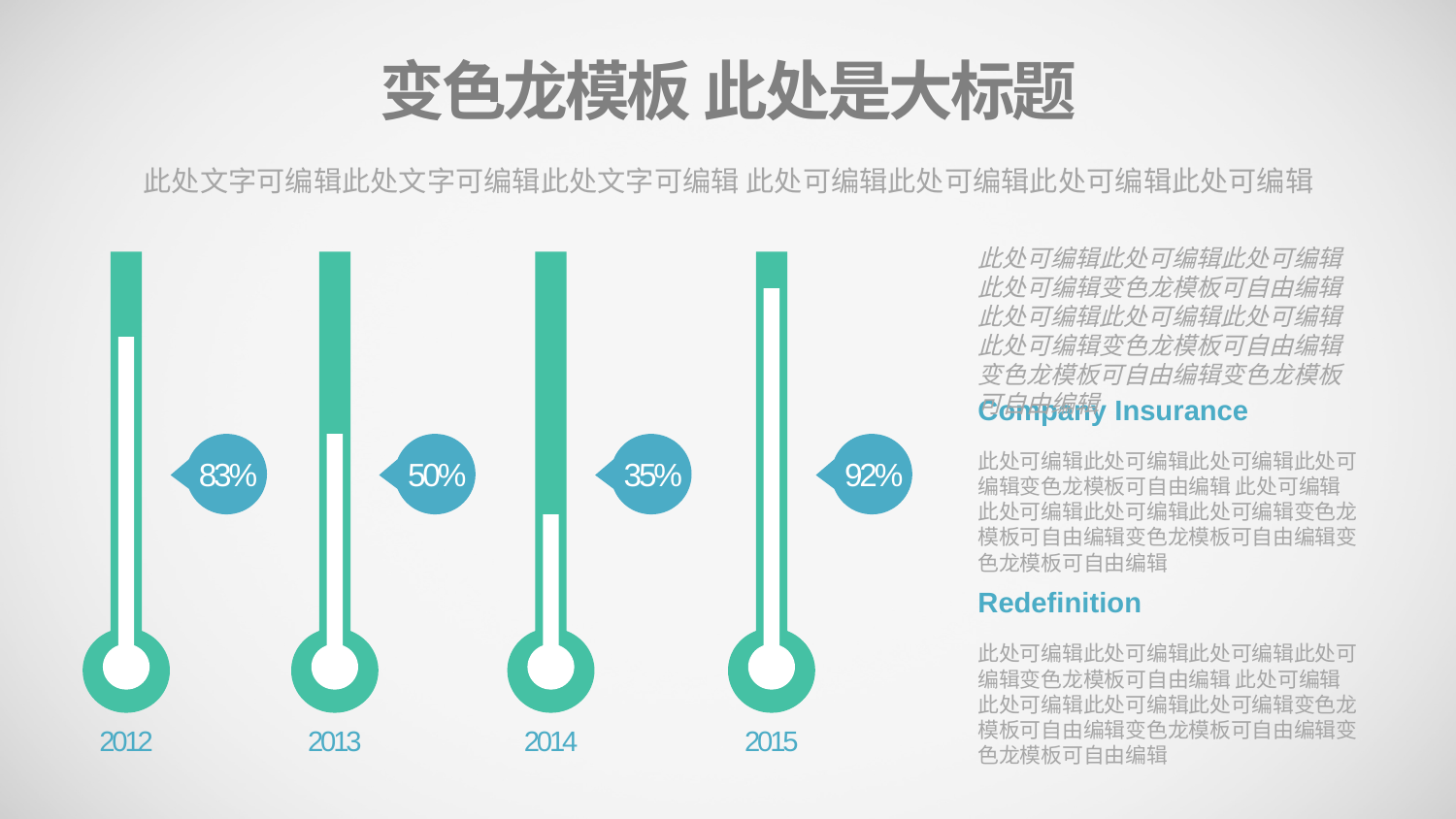

变色龙模板 此处是大标题
此处文字可编辑此处文字可编辑此处文字可编辑 此处可编辑此处可编辑此处可编辑此处可编辑
此处可编辑此处可编辑此处可编辑此处可编辑变色龙模板可自由编辑 此处可编辑此处可编辑此处可编辑此处可编辑变色龙模板可自由编辑变色龙模板可自由编辑变色龙模板可自由编辑

Company Insurance

此处可编辑此处可编辑此处可编辑此处可编辑变色龙模板可自由编辑 此处可编辑此处可编辑此处可编辑此处可编辑变色龙模板可自由编辑变色龙模板可自由编辑变色龙模板可自由编辑

83%
50%
35%
92%

Redefinition

此处可编辑此处可编辑此处可编辑此处可编辑变色龙模板可自由编辑 此处可编辑此处可编辑此处可编辑此处可编辑变色龙模板可自由编辑变色龙模板可自由编辑变色龙模板可自由编辑
2012
2013
2014
2015